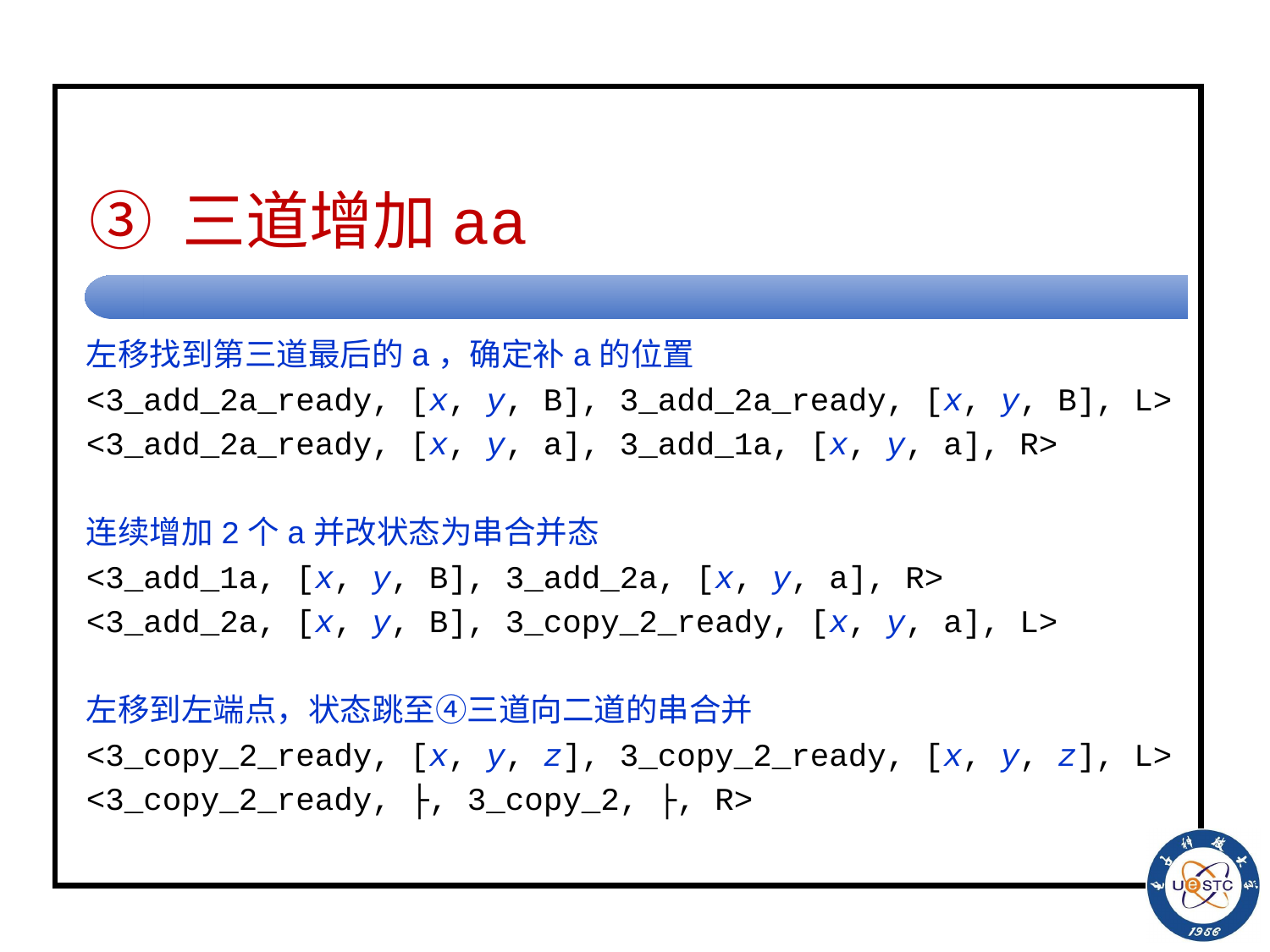

# ③ 三道增加aa
左移找到第三道最后的a，确定补a的位置
<3_add_2a_ready, [x, y, B], 3_add_2a_ready, [x, y, B], L>
<3_add_2a_ready, [x, y, a], 3_add_1a, [x, y, a], R>

连续增加2个a并改状态为串合并态
<3_add_1a, [x, y, B], 3_add_2a, [x, y, a], R>
<3_add_2a, [x, y, B], 3_copy_2_ready, [x, y, a], L>

左移到左端点，状态跳至④三道向二道的串合并
<3_copy_2_ready, [x, y, z], 3_copy_2_ready, [x, y, z], L>
<3_copy_2_ready, ├, 3_copy_2, ├, R>